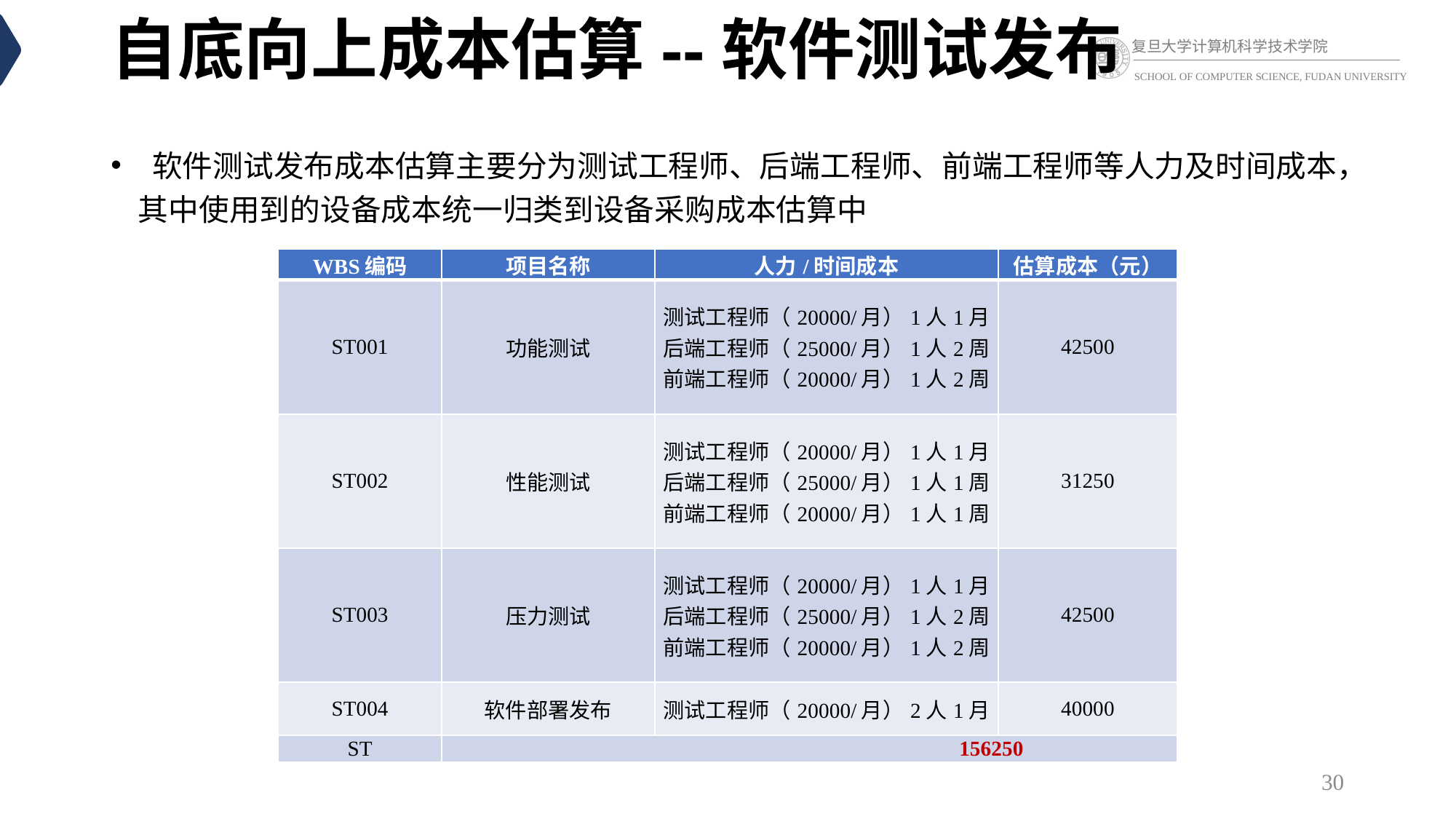

# 自底向上成本估算--软件测试发布
 软件测试发布成本估算主要分为测试工程师、后端工程师、前端工程师等人力及时间成本，其中使用到的设备成本统一归类到设备采购成本估算中
| WBS编码 | 项目名称 | 人力/时间成本 | 估算成本（元） |
| --- | --- | --- | --- |
| ST001 | 功能测试 | 测试工程师（20000/月）1人1月 后端工程师（25000/月）1人2周 前端工程师（20000/月）1人2周 | 42500 |
| ST002 | 性能测试 | 测试工程师（20000/月）1人1月 后端工程师（25000/月）1人1周 前端工程师（20000/月）1人1周 | 31250 |
| ST003 | 压力测试 | 测试工程师（20000/月）1人1月 后端工程师（25000/月）1人2周 前端工程师（20000/月）1人2周 | 42500 |
| ST004 | 软件部署发布 | 测试工程师（20000/月）2人1月 | 40000 |
| ST | 156250 |  |  |
30